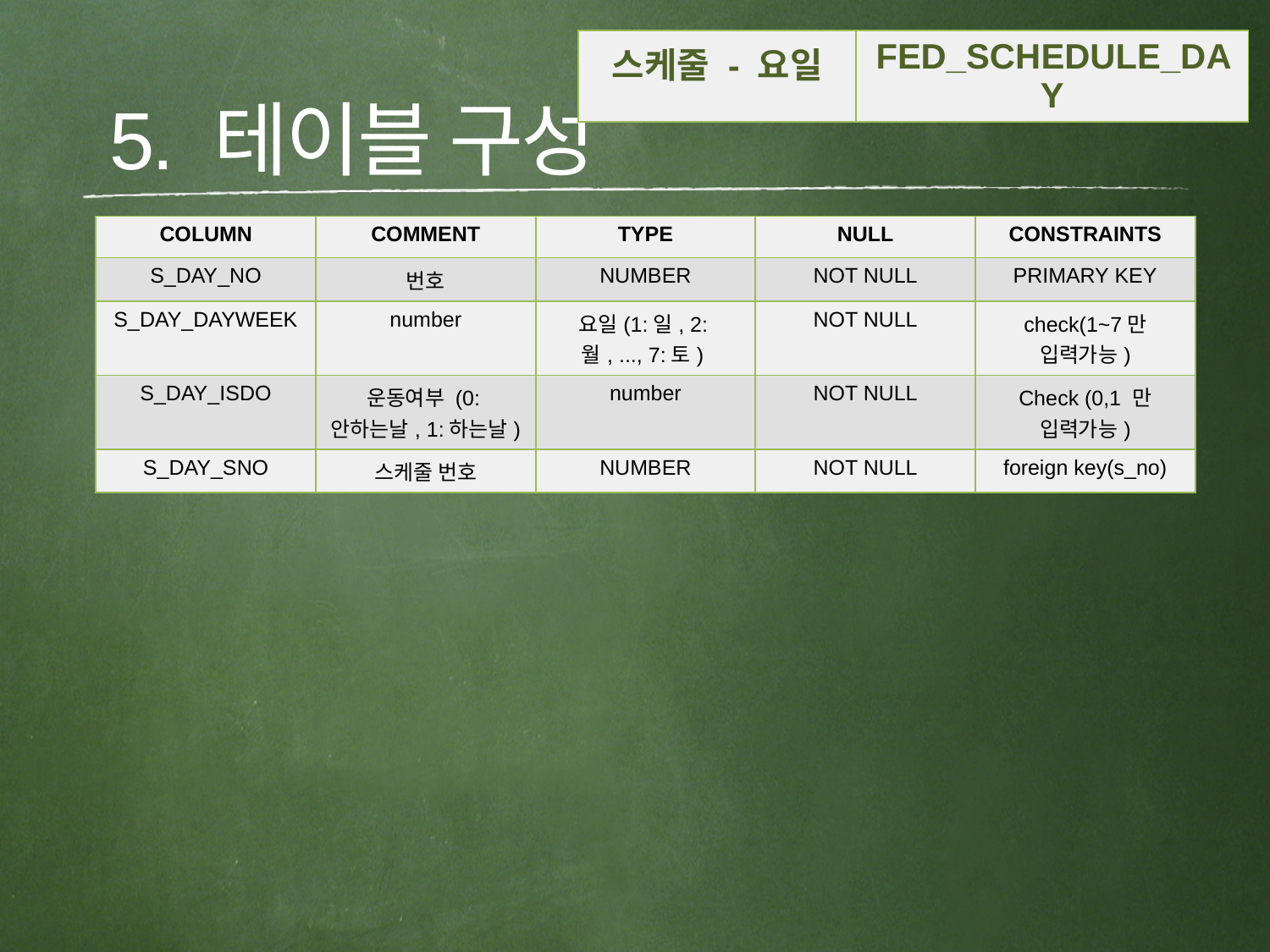

| 스케줄 - 요일 | FED\_SCHEDULE\_DAY |
| --- | --- |
# 5. 테이블 구성
| COLUMN | COMMENT | TYPE | NULL | CONSTRAINTS |
| --- | --- | --- | --- | --- |
| S\_DAY\_NO | 번호 | NUMBER | NOT NULL | PRIMARY KEY |
| S\_DAY\_DAYWEEK | number | 요일(1:일, 2:월, ..., 7:토) | NOT NULL | check(1~7만 입력가능) |
| S\_DAY\_ISDO | 운동여부 (0:안하는날, 1:하는날) | number | NOT NULL | Check (0,1 만 입력가능) |
| S\_DAY\_SNO | 스케줄 번호 | NUMBER | NOT NULL | foreign key(s\_no) |